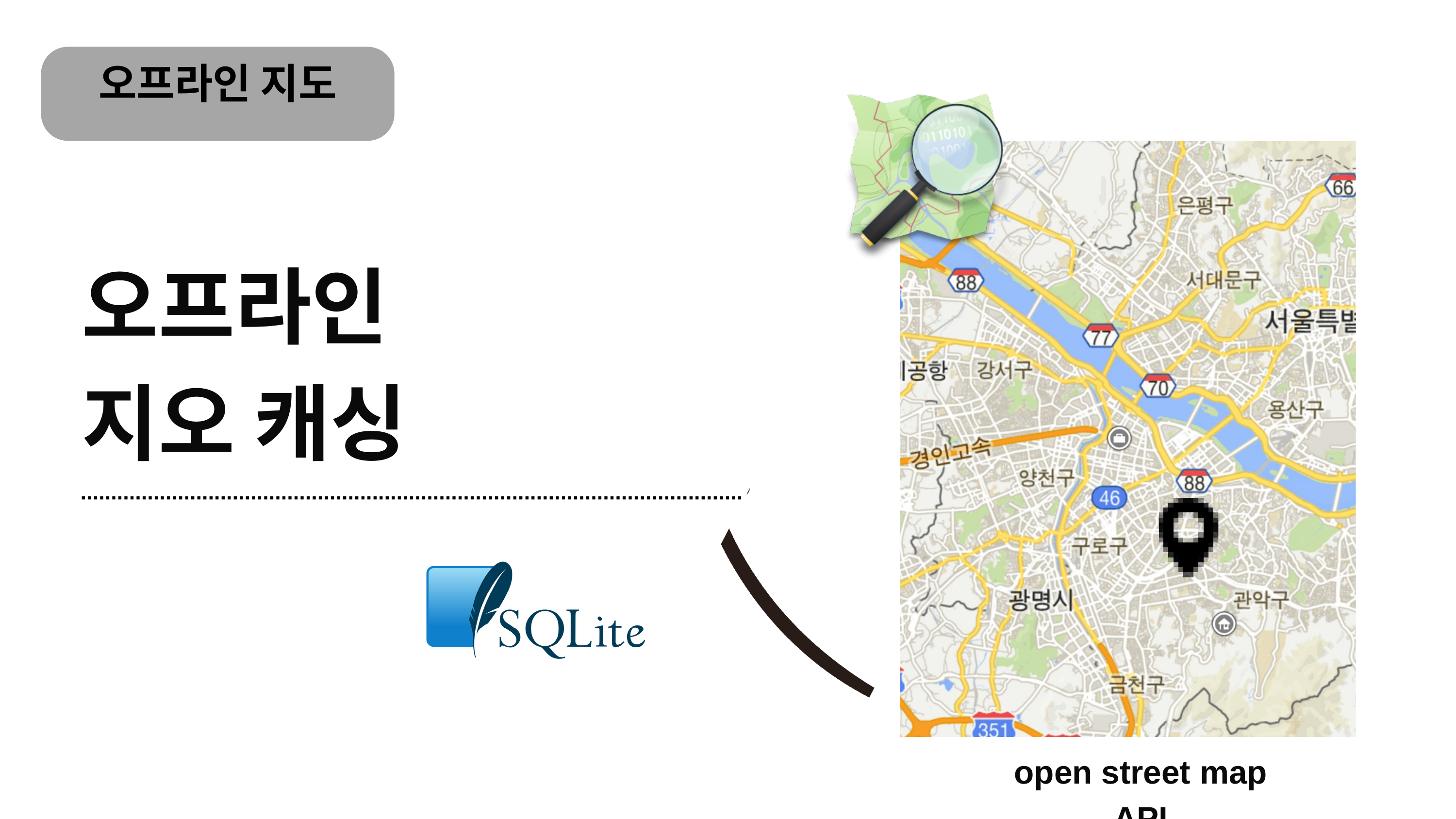

오프라인 지도

오프라인
지오 캐싱

open street map API